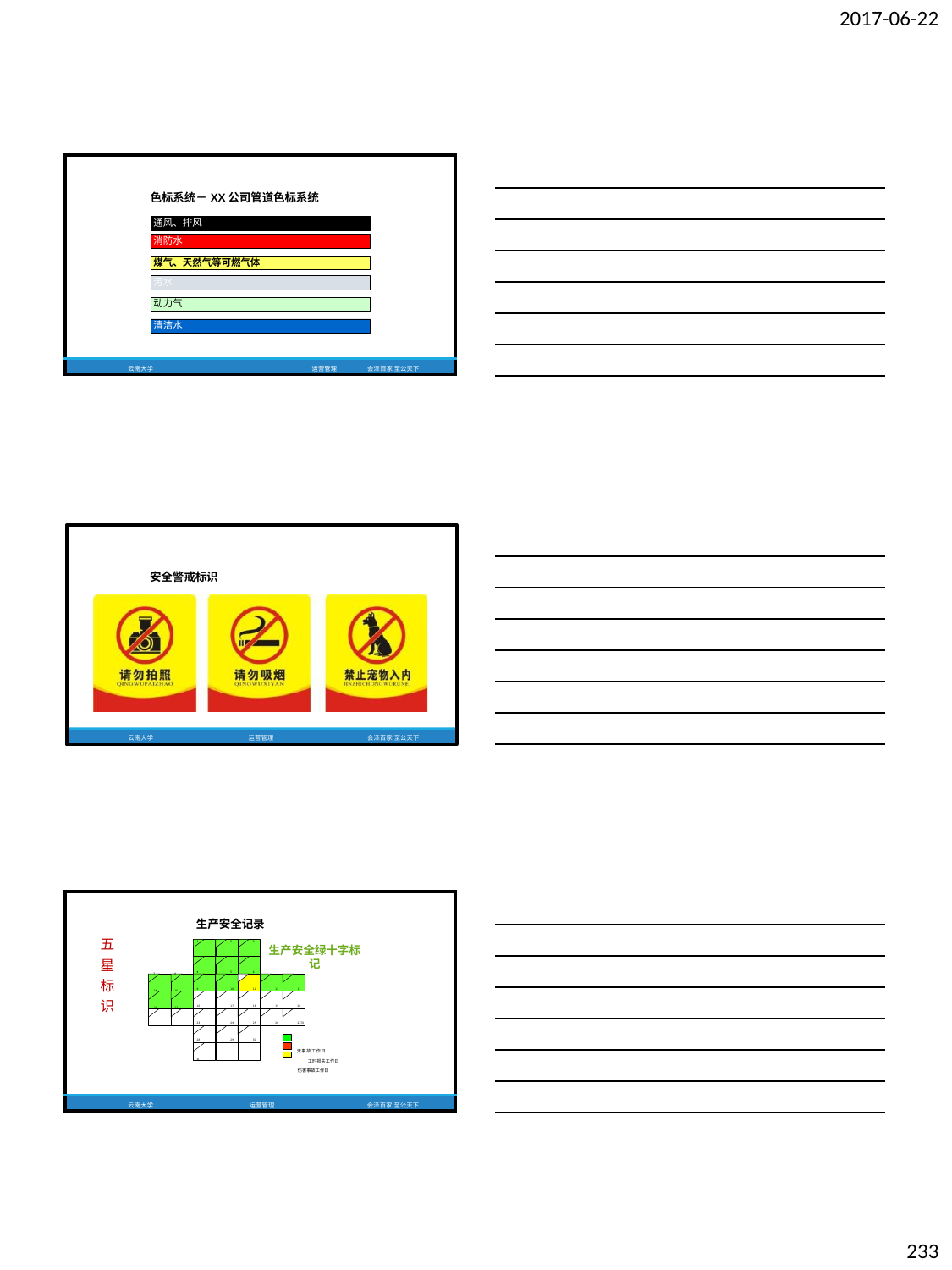

2017-06-22
| 色标系统－XX公司管道色标系统 |  |
| --- | --- |
| 通风、排风 |  |
| 消防水 |  |
| 煤气、天然气等可燃气体 |  |
| 污水 |  |
| 动力气 |  |
| 清洁水 |  |
| 云南大学 运营管理 | 会泽百家 至公天下 |

安全警戒标识

云南大学
运营管理
会泽百家 至公天下

| 五 星 标 识 | 7 14 21 | 8 15 22 | 生产安全记录 1 2 3 生产安全绿十字标记 4 5 6 9 10 11 12 13 16 17 18 19 20 23 24 25 26 2270 28 29 30 无事故工作日 31 工时损失工作日 伤害事故工作日 |  |
| --- | --- | --- | --- | --- |
|  | 云南大学 |  | 运营管理 | 会泽百家 至公天下 |

233